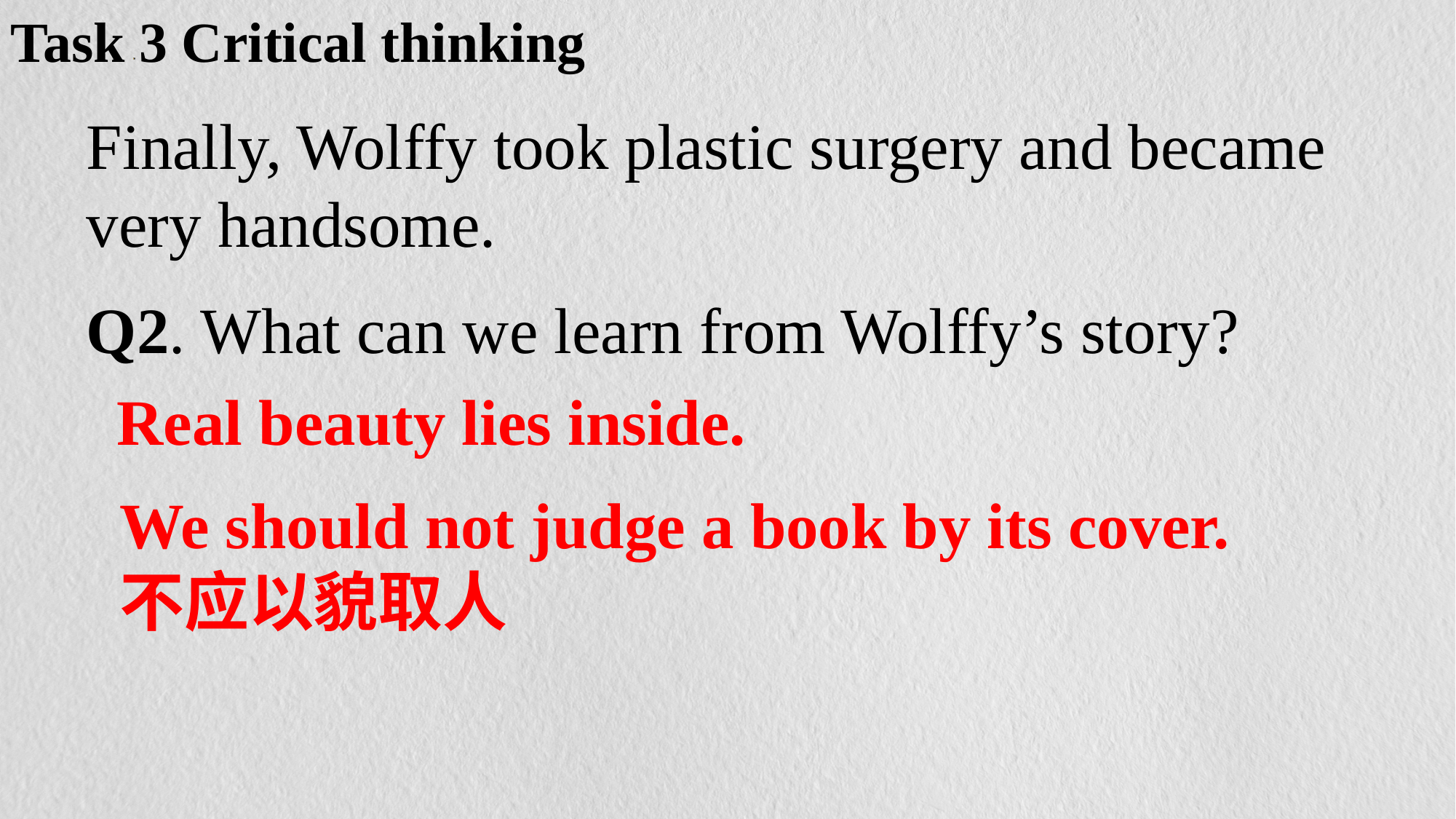

Task 3 Critical thinking
Finally, Wolffy took plastic surgery and became very handsome.
Q2. What can we learn from Wolffy’s story?
Real beauty lies inside.
We should not judge a book by its cover.
不应以貌取人